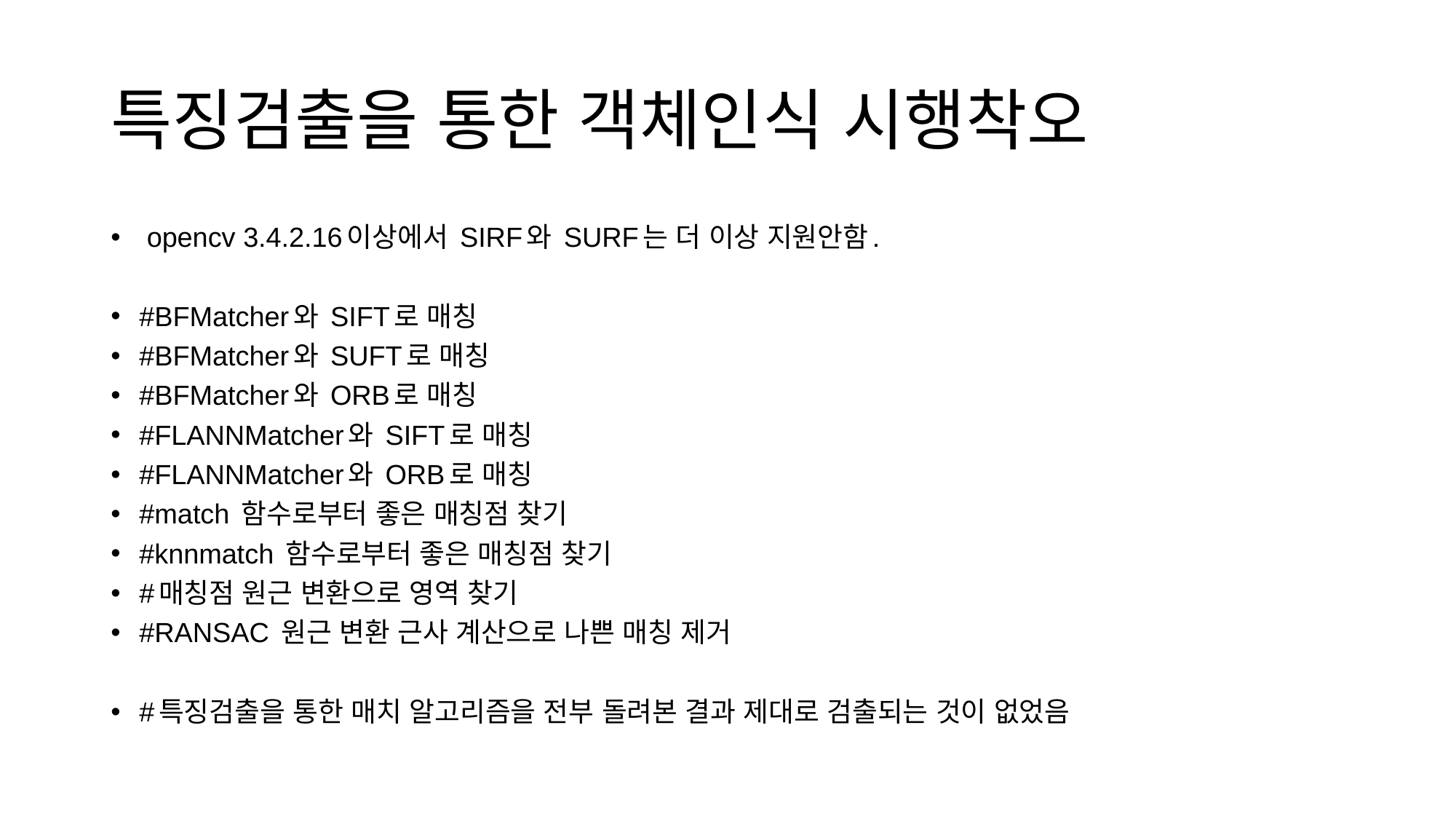

# 특징검출을 통한 객체인식 시행착오
 opencv 3.4.2.16이상에서 SIRF와 SURF는 더 이상 지원안함.

#BFMatcher와 SIFT로 매칭
#BFMatcher와 SUFT로 매칭
#BFMatcher와 ORB로 매칭
#FLANNMatcher와 SIFT로 매칭
#FLANNMatcher와 ORB로 매칭
#match 함수로부터 좋은 매칭점 찾기
#knnmatch 함수로부터 좋은 매칭점 찾기
#매칭점 원근 변환으로 영역 찾기
#RANSAC 원근 변환 근사 계산으로 나쁜 매칭 제거

#특징검출을 통한 매치 알고리즘을 전부 돌려본 결과 제대로 검출되는 것이 없었음